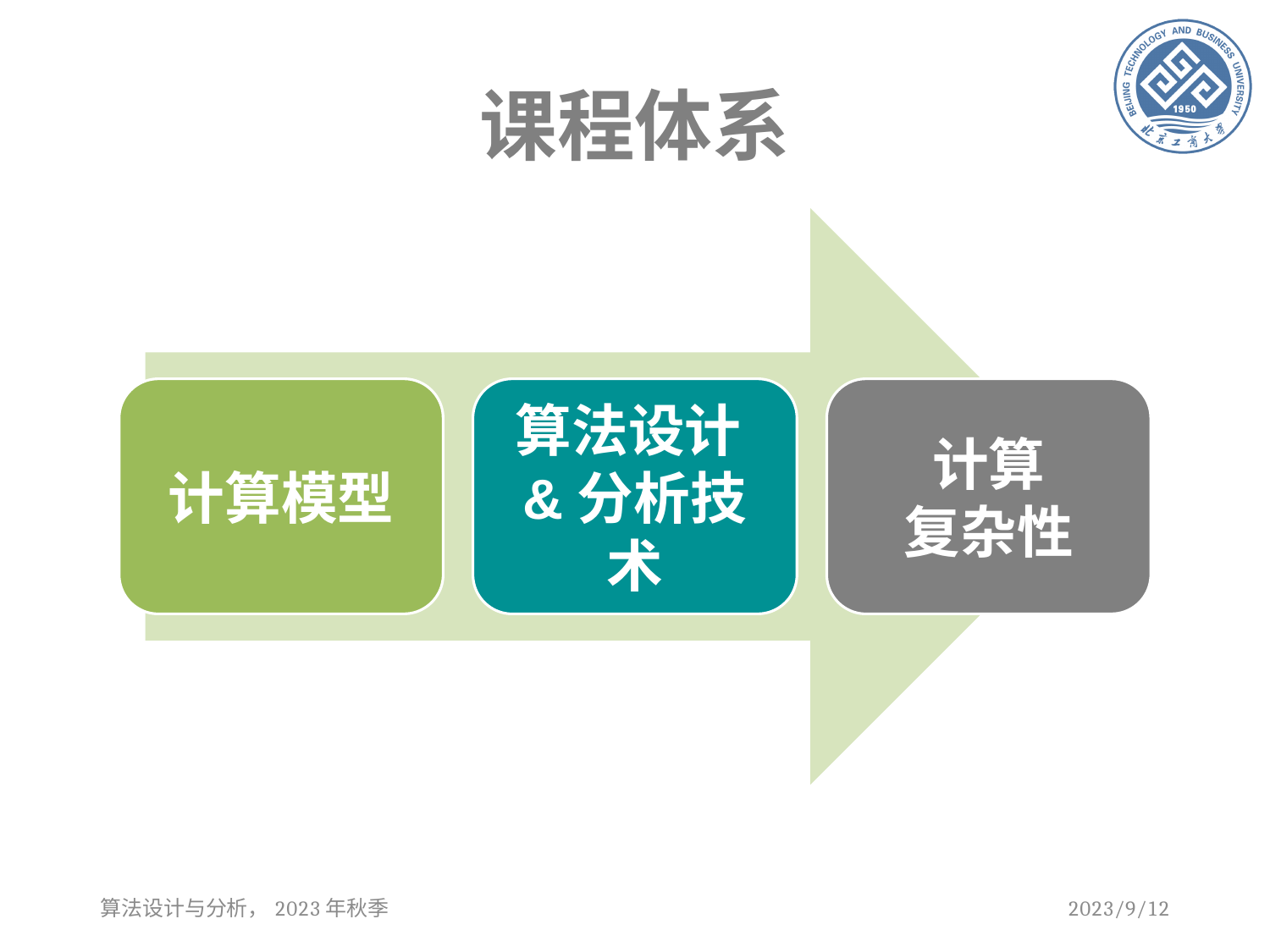

# 课程体系

计算模型
算法设计&分析技术
计算
复杂性
算法设计与分析，2023年秋季
2023/9/12